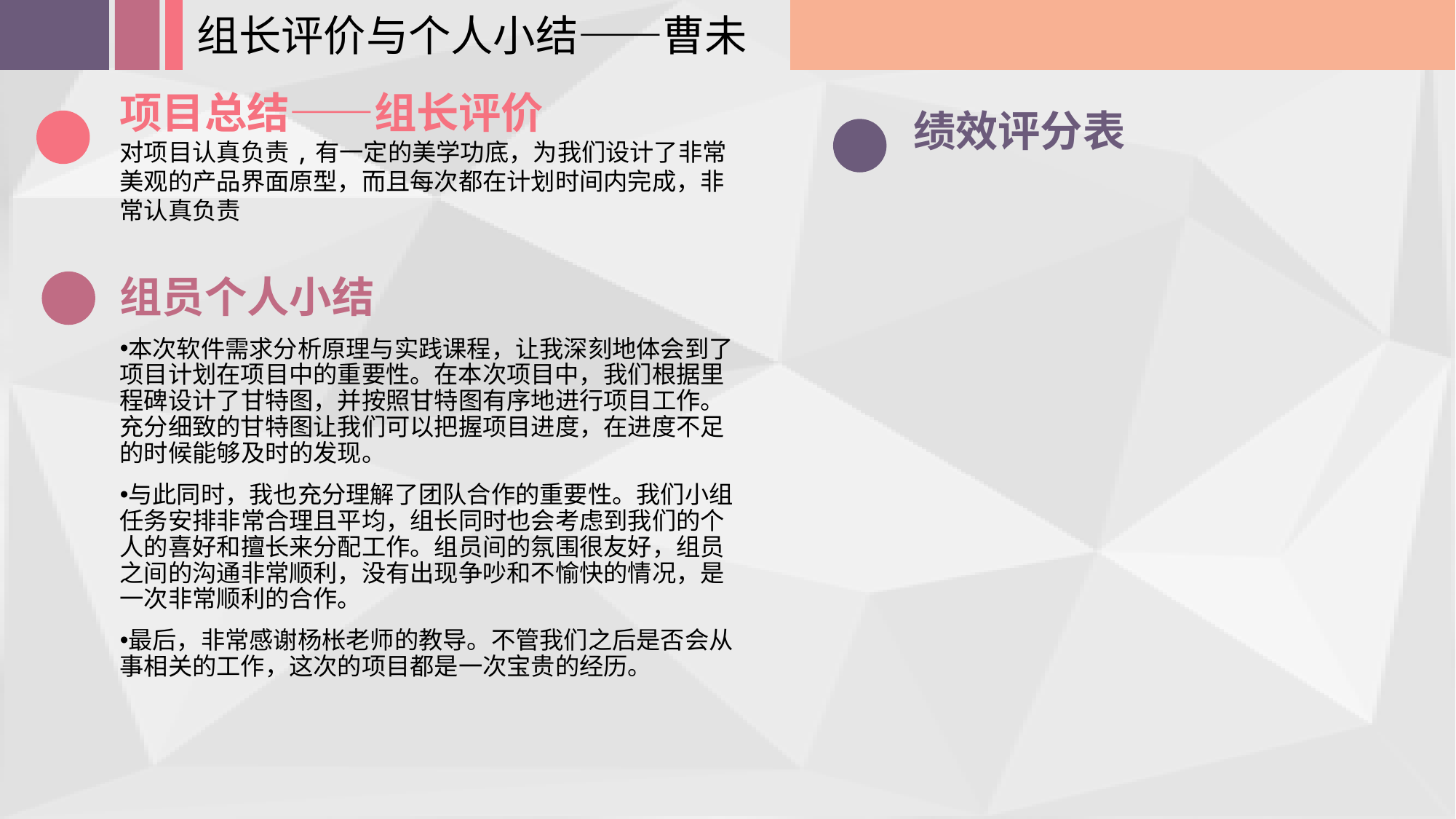

组长评价与个人小结——曹未
项目总结——组长评价
对项目认真负责,有一定的美学功底，为我们设计了非常美观的产品界面原型，而且每次都在计划时间内完成，非常认真负责
绩效评分表

组员个人小结
本次软件需求分析原理与实践课程，让我深刻地体会到了项目计划在项目中的重要性。在本次项目中，我们根据里程碑设计了甘特图，并按照甘特图有序地进行项目工作。充分细致的甘特图让我们可以把握项目进度，在进度不足的时候能够及时的发现。
与此同时，我也充分理解了团队合作的重要性。我们小组任务安排非常合理且平均，组长同时也会考虑到我们的个人的喜好和擅长来分配工作。组员间的氛围很友好，组员之间的沟通非常顺利，没有出现争吵和不愉快的情况，是一次非常顺利的合作。
最后，非常感谢杨枨老师的教导。不管我们之后是否会从事相关的工作，这次的项目都是一次宝贵的经历。